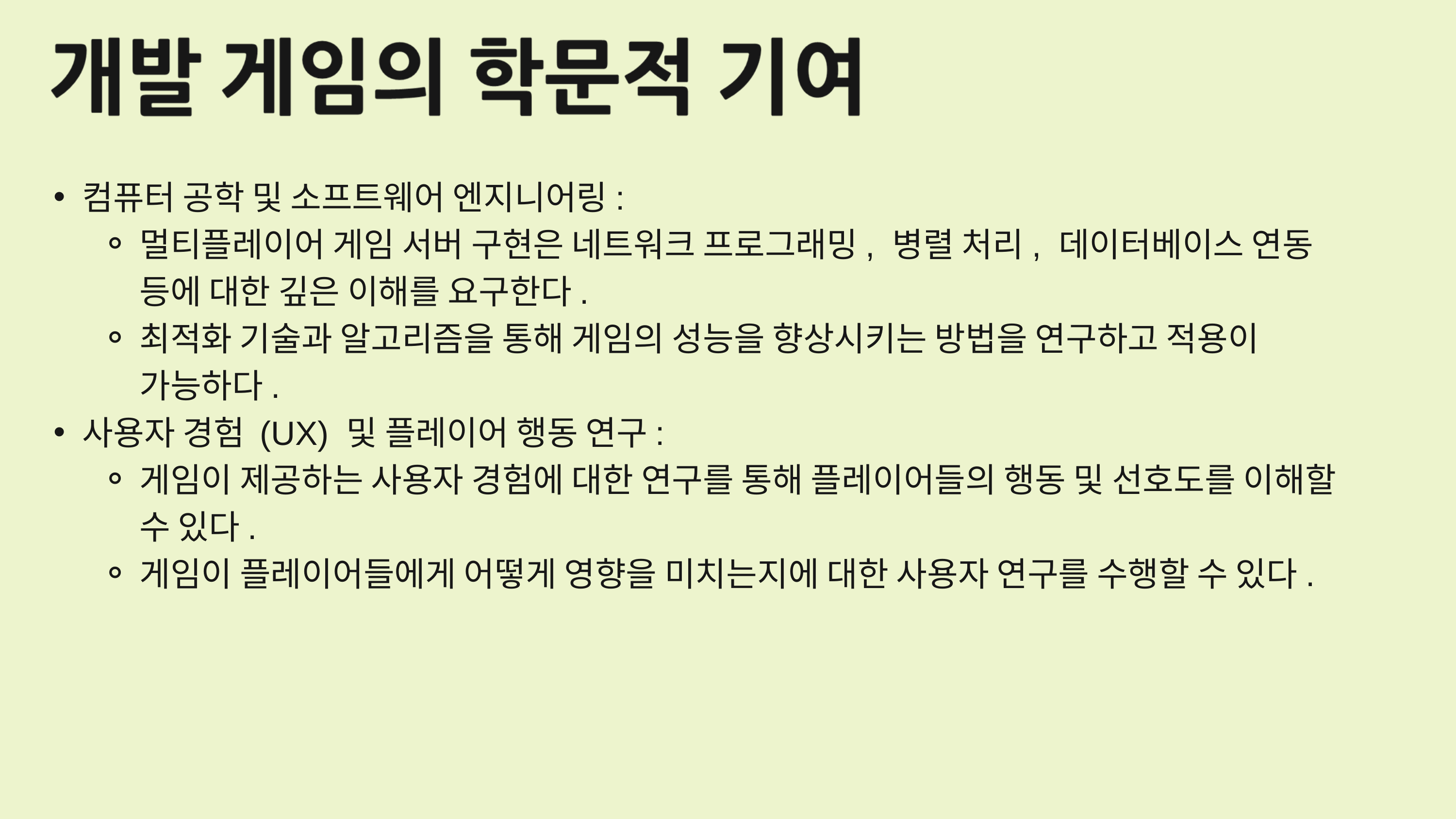

컴퓨터 공학 및 소프트웨어 엔지니어링:
멀티플레이어 게임 서버 구현은 네트워크 프로그래밍, 병렬 처리, 데이터베이스 연동 등에 대한 깊은 이해를 요구한다.
최적화 기술과 알고리즘을 통해 게임의 성능을 향상시키는 방법을 연구하고 적용이 가능하다.
사용자 경험 (UX) 및 플레이어 행동 연구:
게임이 제공하는 사용자 경험에 대한 연구를 통해 플레이어들의 행동 및 선호도를 이해할 수 있다.
게임이 플레이어들에게 어떻게 영향을 미치는지에 대한 사용자 연구를 수행할 수 있다.